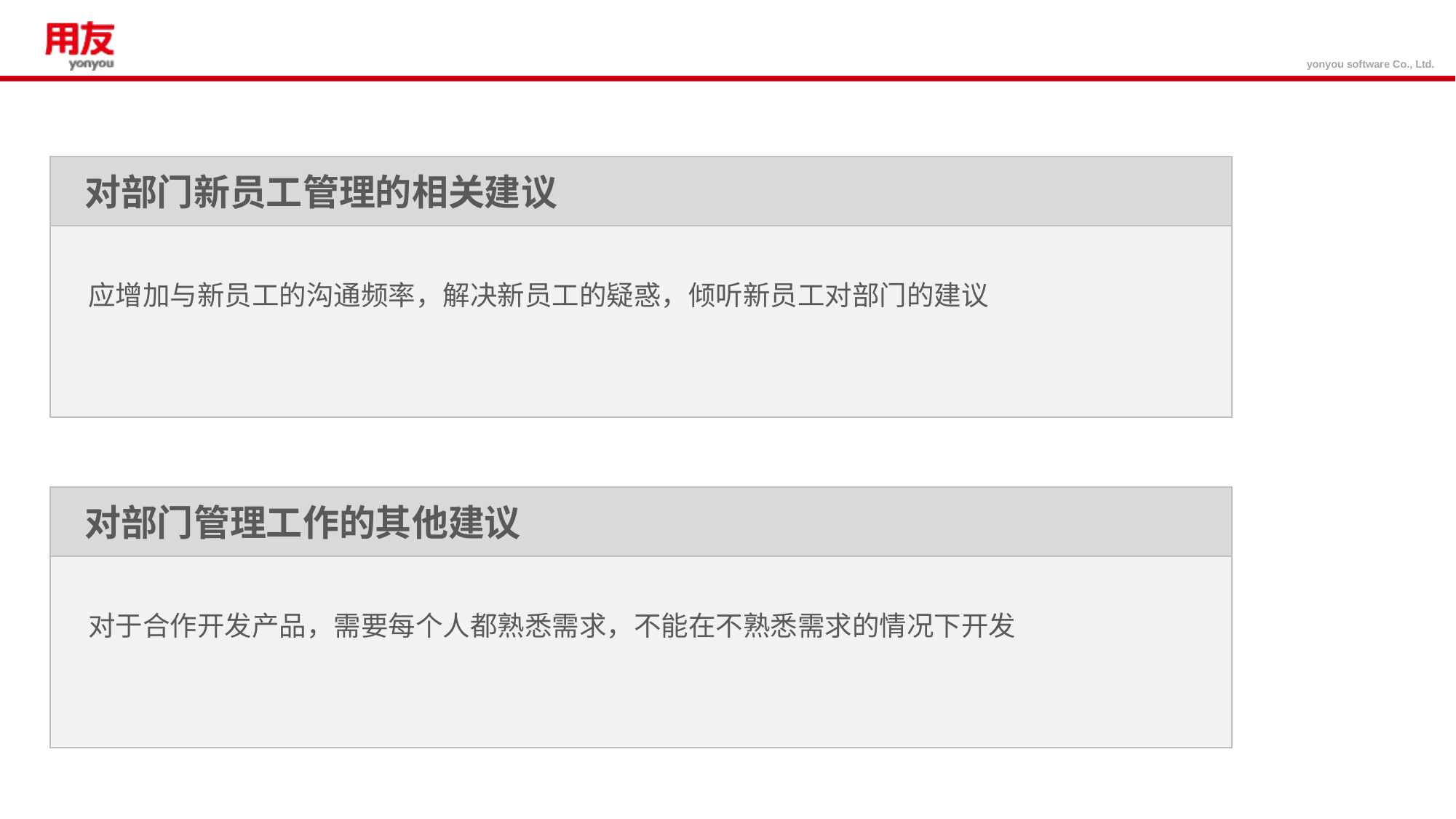

对部门新员工管理的相关建议

   应增加与新员工的沟通频率，解决新员工的疑惑，倾听新员工对部门的建议
对部门管理工作的其他建议

   对于合作开发产品，需要每个人都熟悉需求，不能在不熟悉需求的情况下开发